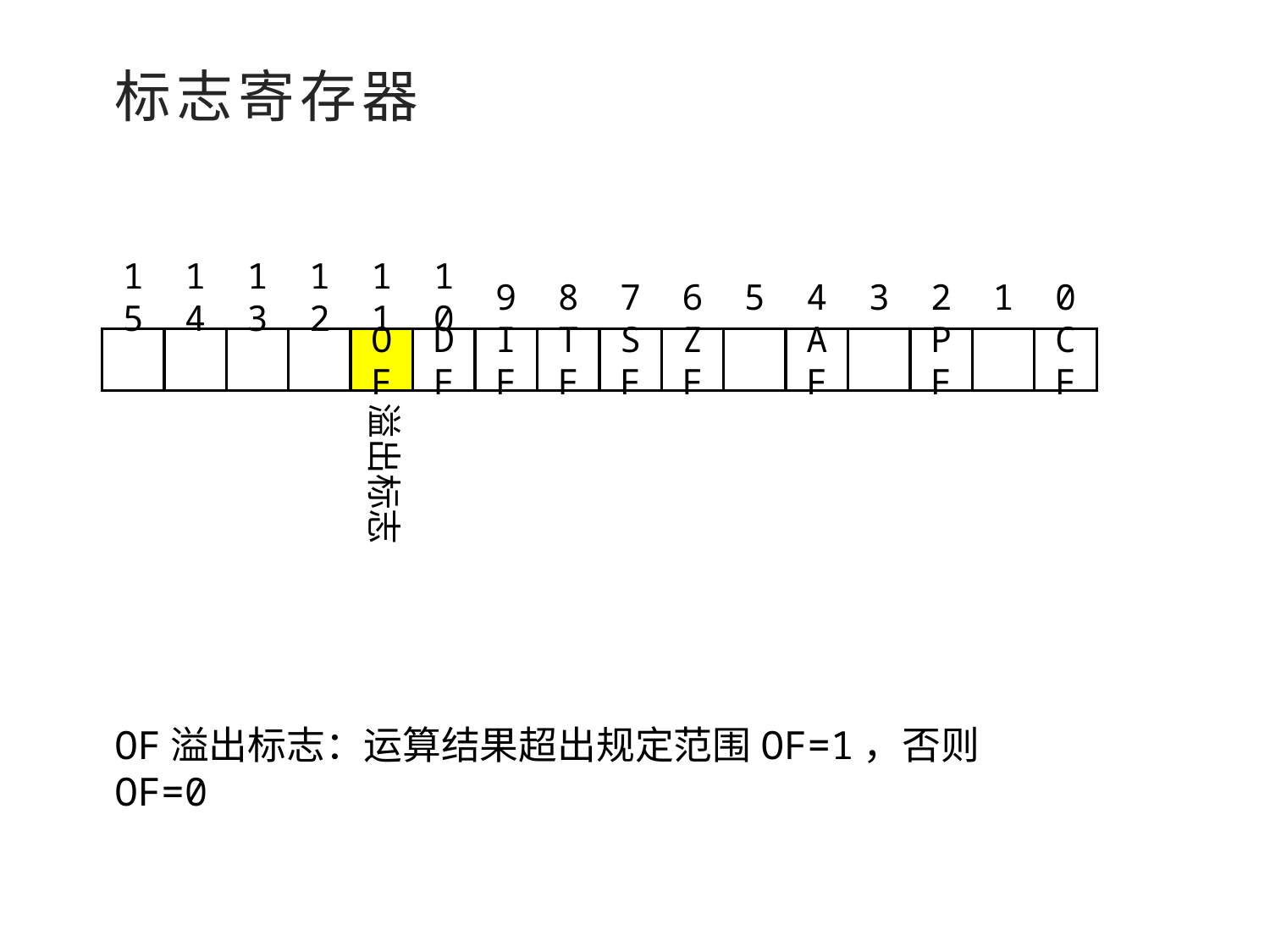

标志寄存器
15
14
13
12
11
10
9
8
7
6
5
4
3
2
1
0

OF
DF
IF
TF
SF
ZF

AF

PF

CF
溢出标志
OF溢出标志：运算结果超出规定范围OF=1，否则OF=0